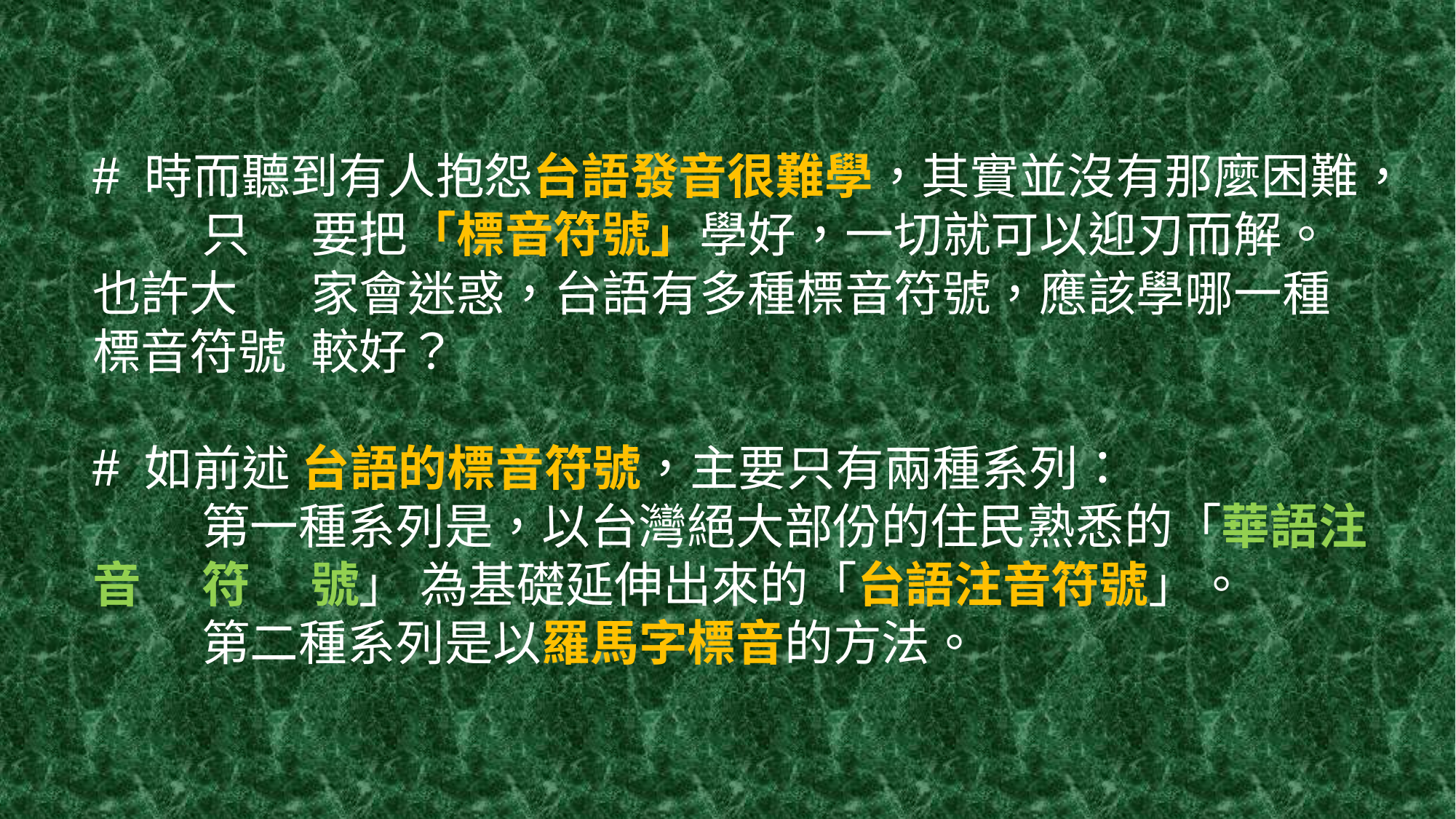

# # 時而聽到有人抱怨台語發音很難學，其實並沒有那麼困難，	只	要把「標音符號」學好，一切就可以迎刃而解。也許大 	家會迷惑，台語有多種標音符號，應該學哪一種標音符號	較好？ # 如前述 台語的標音符號，主要只有兩種系列： 第一種系列是，以台灣絕大部份的住民熟悉的「華語注音	符	號」	為基礎延伸出來的「台語注音符號」。 第二種系列是以羅馬字標音的方法。